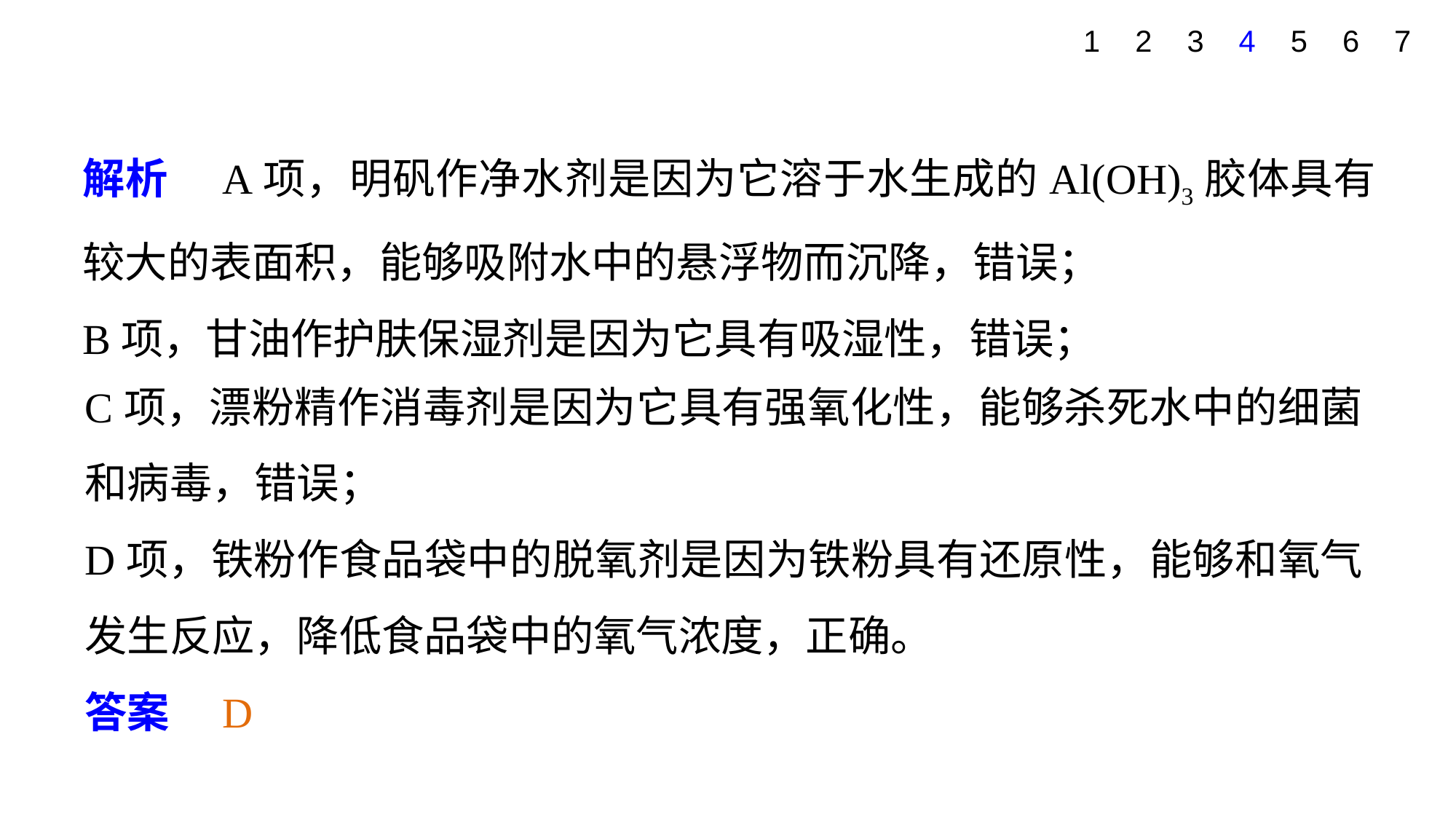

1
2
3
4
5
6
7
解析　A项，明矾作净水剂是因为它溶于水生成的Al(OH)3胶体具有较大的表面积，能够吸附水中的悬浮物而沉降，错误；
B项，甘油作护肤保湿剂是因为它具有吸湿性，错误；
C项，漂粉精作消毒剂是因为它具有强氧化性，能够杀死水中的细菌和病毒，错误；
D项，铁粉作食品袋中的脱氧剂是因为铁粉具有还原性，能够和氧气发生反应，降低食品袋中的氧气浓度，正确。
答案　D